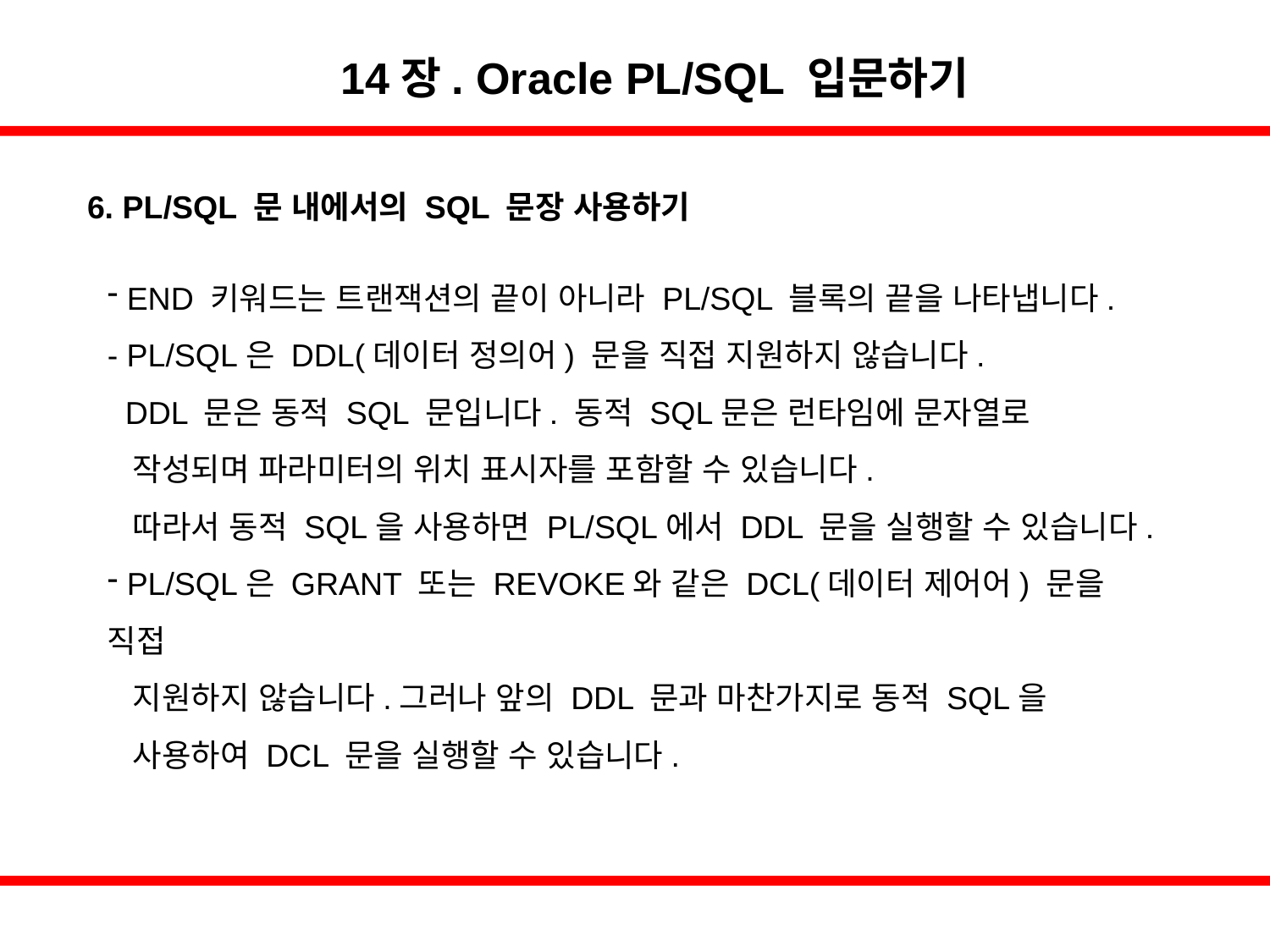

14장. Oracle PL/SQL 입문하기

6. PL/SQL 문 내에서의 SQL 문장 사용하기
 END 키워드는 트랜잭션의 끝이 아니라 PL/SQL 블록의 끝을 나타냅니다.
- PL/SQL은 DDL(데이터 정의어) 문을 직접 지원하지 않습니다.
  DDL 문은 동적 SQL 문입니다. 동적 SQL문은 런타임에 문자열로
  작성되며 파라미터의 위치 표시자를 포함할 수 있습니다.
  따라서 동적 SQL을 사용하면 PL/SQL에서 DDL 문을 실행할 수 있습니다.
 PL/SQL은 GRANT 또는 REVOKE와 같은 DCL(데이터 제어어) 문을 직접
  지원하지 않습니다.그러나 앞의 DDL 문과 마찬가지로 동적 SQL을
  사용하여 DCL 문을 실행할 수 있습니다.